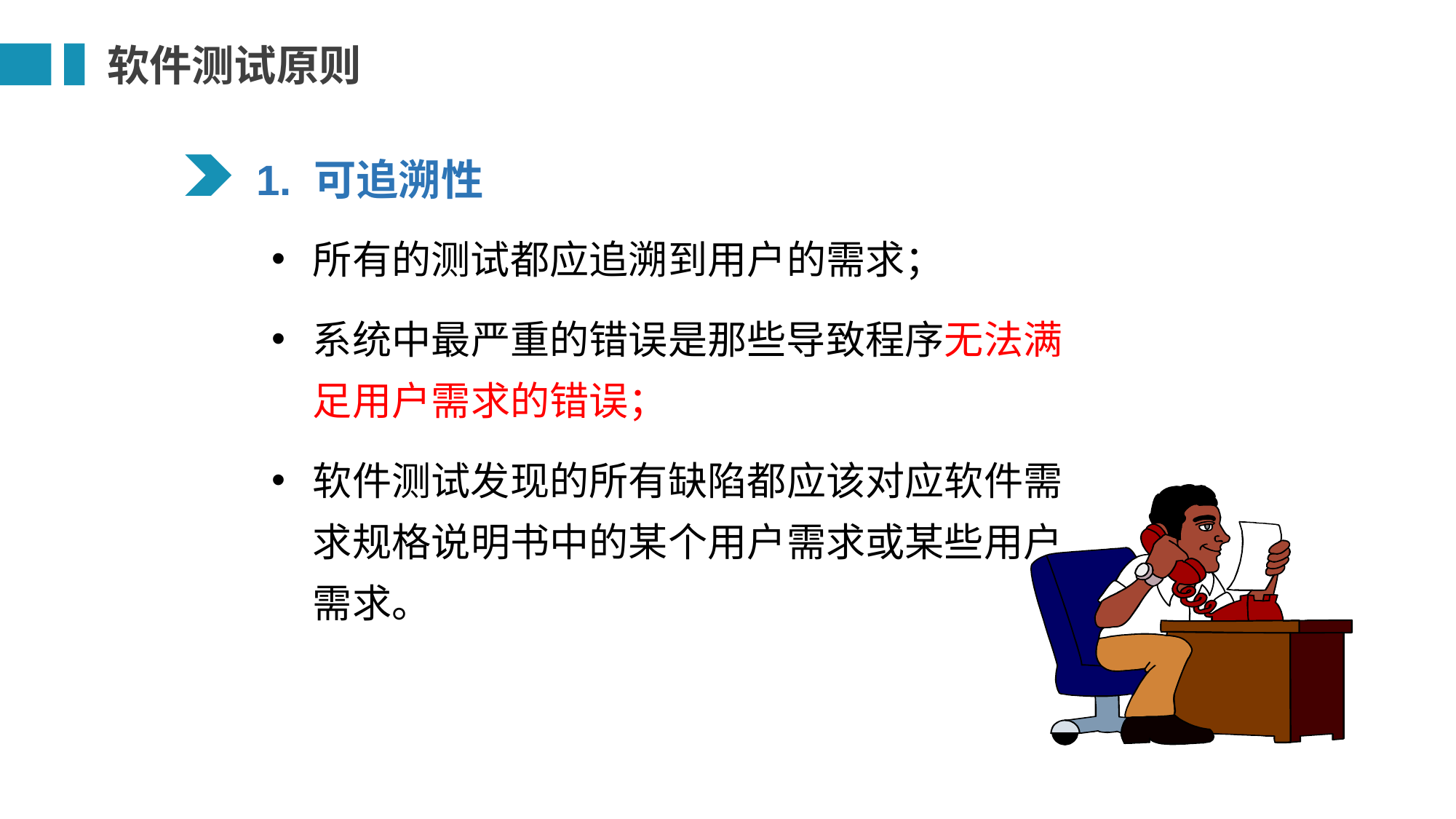

软件测试原则

1. 可追溯性
所有的测试都应追溯到用户的需求；
系统中最严重的错误是那些导致程序无法满足用户需求的错误；
软件测试发现的所有缺陷都应该对应软件需求规格说明书中的某个用户需求或某些用户需求。

57